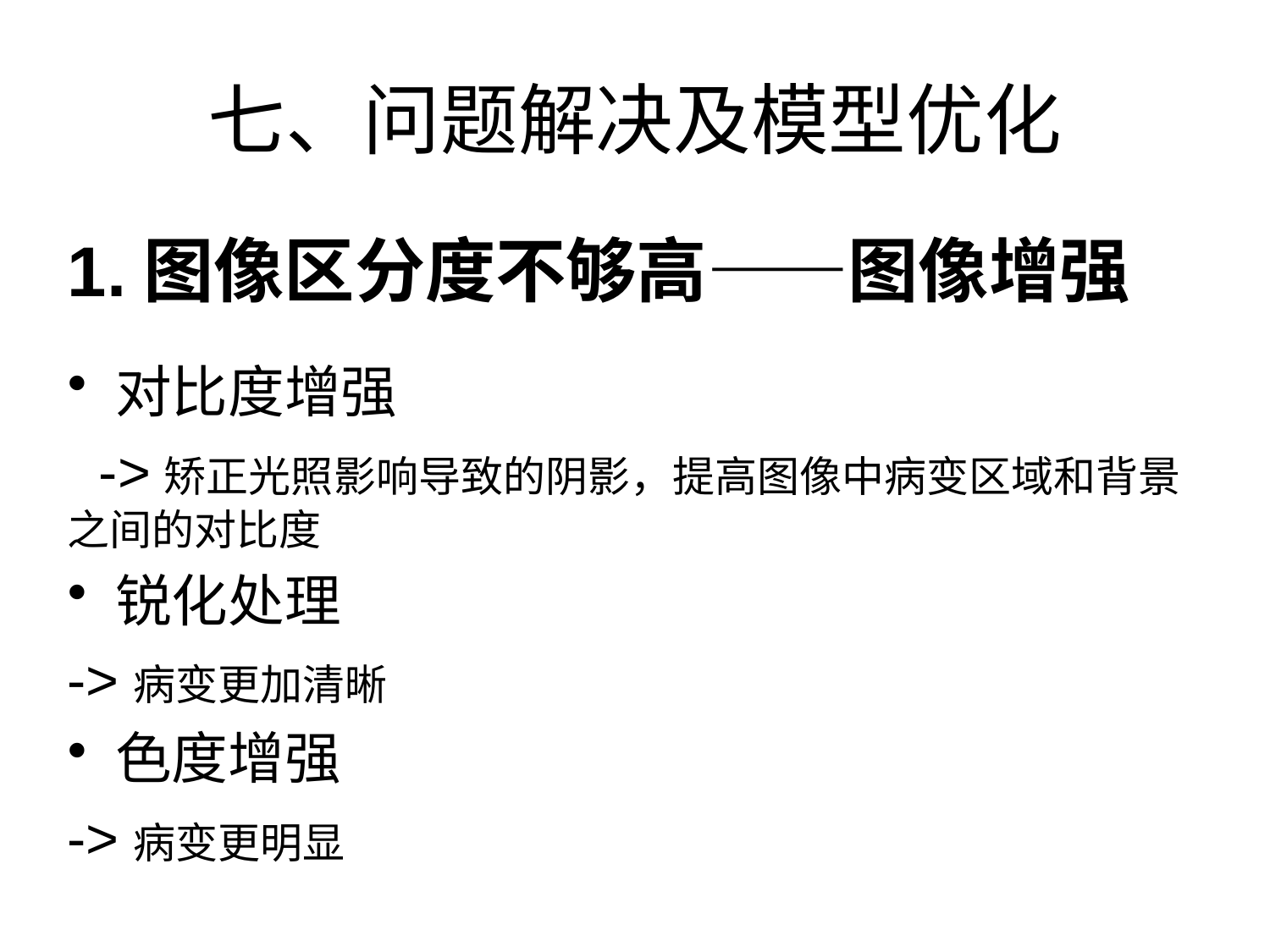

# 七、问题解决及模型优化
1.图像区分度不够高——图像增强

对比度增强
  ->矫正光照影响导致的阴影，提高图像中病变区域和背景之间的对比度
锐化处理
->病变更加清晰
色度增强
->病变更明显